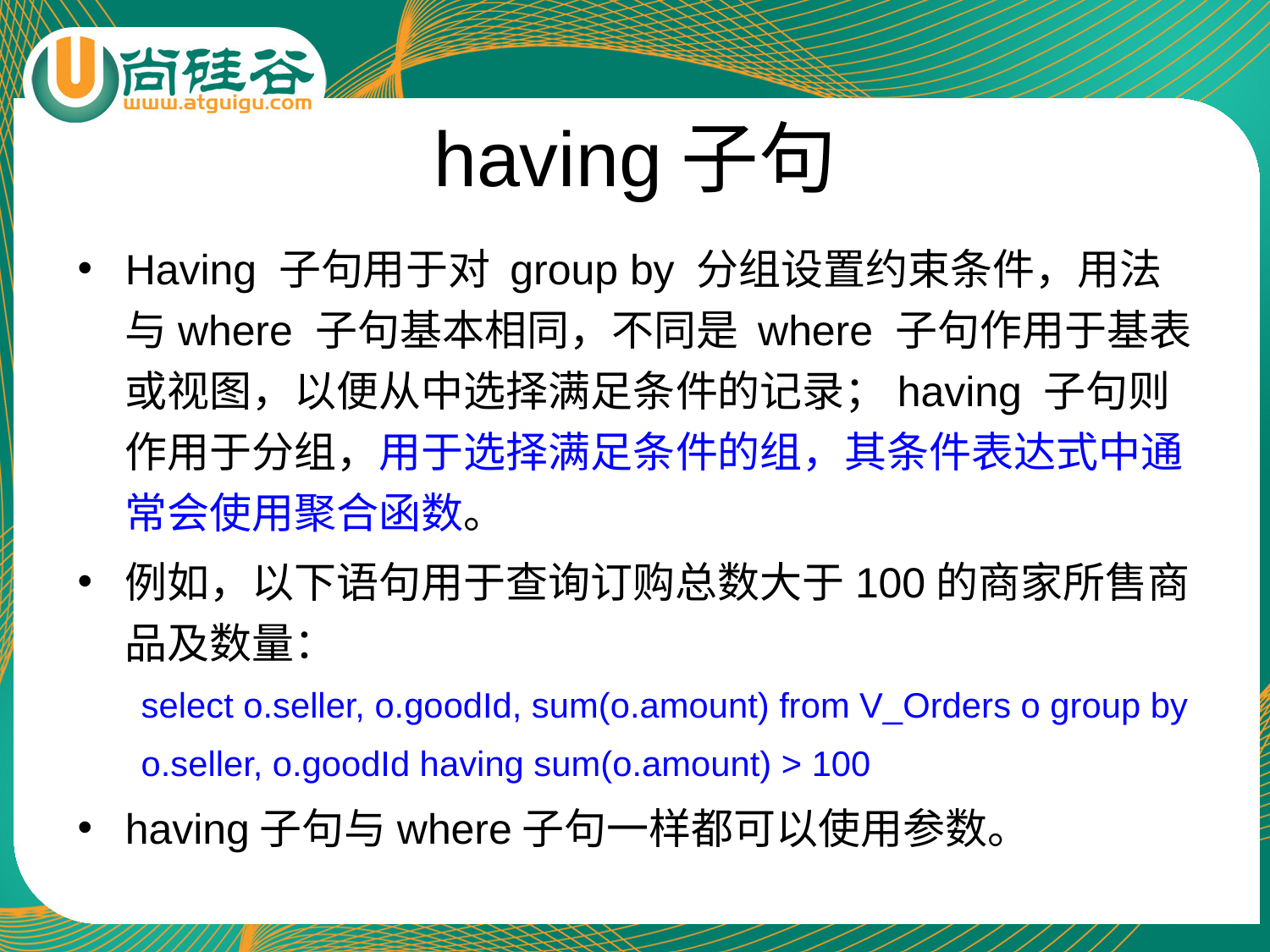

# having子句
Having 子句用于对 group by 分组设置约束条件，用法与where 子句基本相同，不同是 where 子句作用于基表或视图，以便从中选择满足条件的记录；having 子句则作用于分组，用于选择满足条件的组，其条件表达式中通常会使用聚合函数。
例如，以下语句用于查询订购总数大于100的商家所售商品及数量：
select o.seller, o.goodId, sum(o.amount) from V_Orders o group by
o.seller, o.goodId having sum(o.amount) > 100
having子句与where子句一样都可以使用参数。